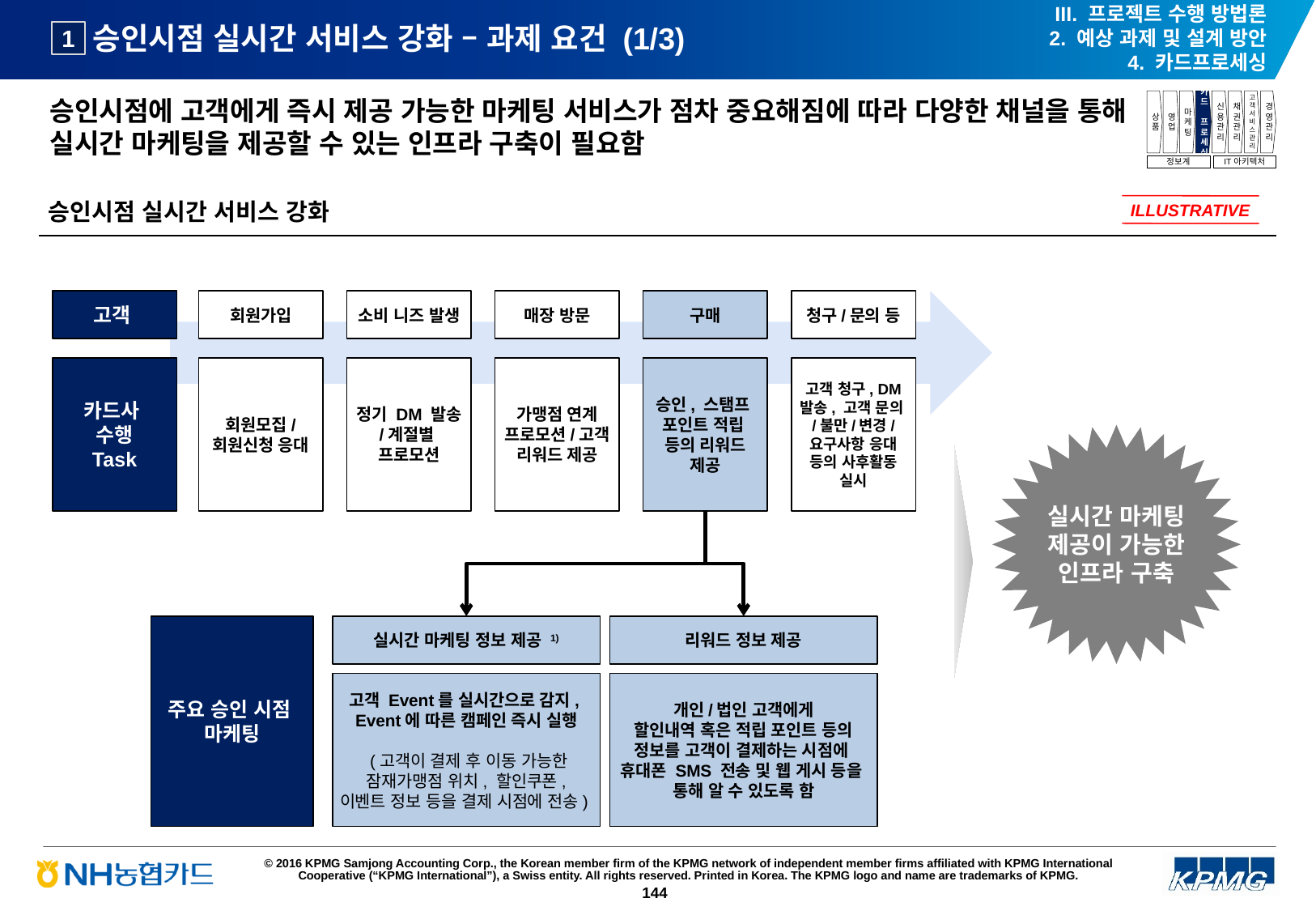

III. 프로젝트 수행 방법론
2. 예상 과제 및 설계 방안
4. 카드프로세싱
# 승인시점 실시간 서비스 강화 – 과제 요건 (1/3)
1
승인시점에 고객에게 즉시 제공 가능한 마케팅 서비스가 점차 중요해짐에 따라 다양한 채널을 통해 실시간 마케팅을 제공할 수 있는 인프라 구축이 필요함
상품
영업
마케팅
카드
프로세싱
신용관리
채권관리
고객서비스관리
경영관리
정보계
IT아키텍처
승인시점 실시간 서비스 강화
ILLUSTRATIVE
고객

회원가입
소비 니즈 발생
매장 방문
구매
청구/문의 등
카드사
수행
Task
회원모집/
회원신청 응대
정기 DM 발송
/계절별
프로모션
가맹점 연계
프로모션/고객
리워드 제공
승인, 스탬프
포인트 적립
등의 리워드 제공
고객 청구, DM
발송, 고객 문의/불만/변경/
요구사항 응대 등의 사후활동 실시
실시간 마케팅
제공이 가능한
인프라 구축

주요 승인 시점
마케팅
실시간 마케팅 정보 제공 1)
리워드 정보 제공
고객 Event를 실시간으로 감지,
Event에 따른 캠페인 즉시 실행

 (고객이 결제 후 이동 가능한 잠재가맹점 위치, 할인쿠폰, 이벤트 정보 등을 결제 시점에 전송)
개인/법인 고객에게
할인내역 혹은 적립 포인트 등의
정보를 고객이 결제하는 시점에
휴대폰 SMS 전송 및 웹 게시 등을
통해 알 수 있도록 함